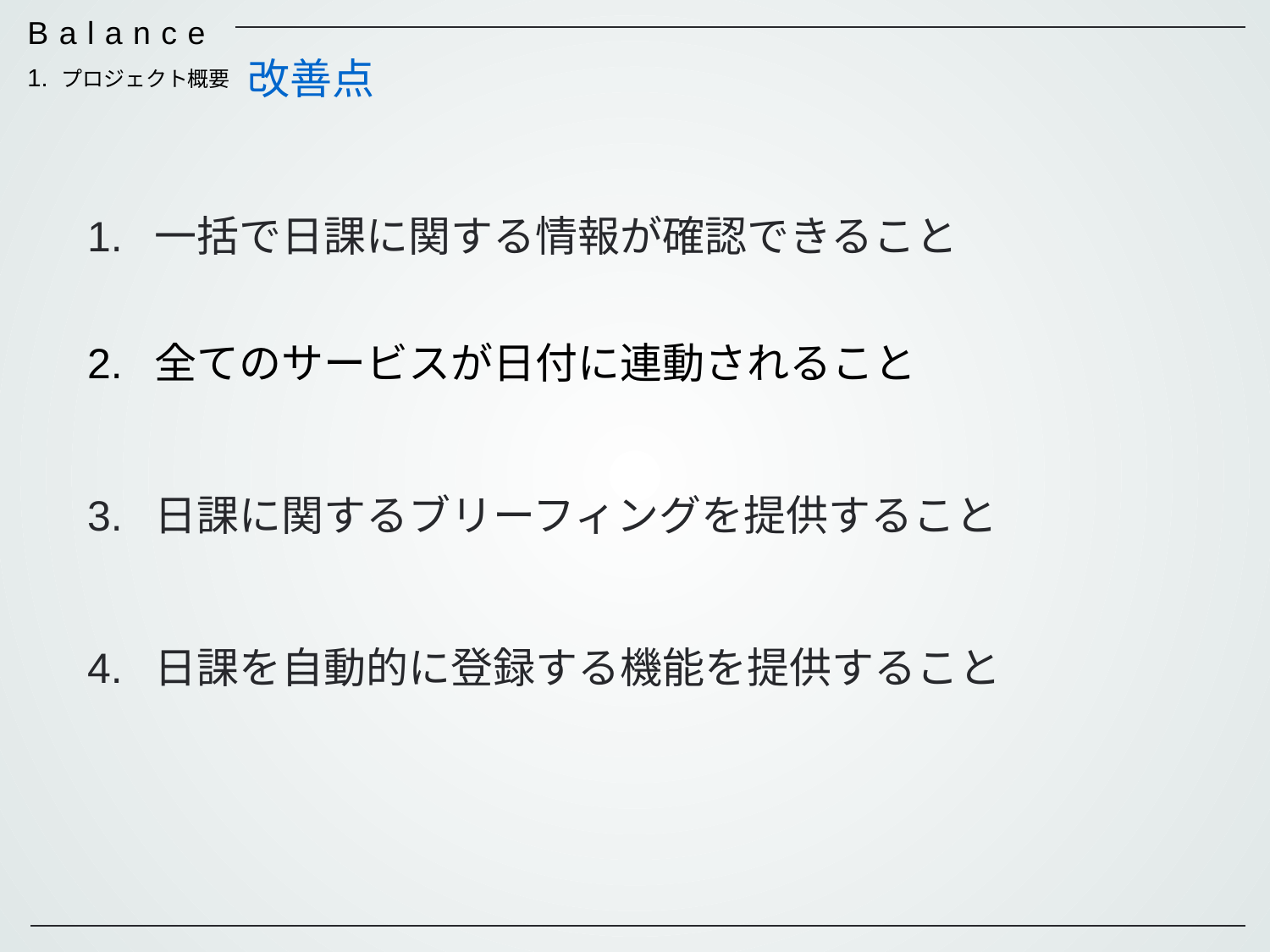

改善点
1. プロジェクト概要
 一括で日課に関する情報が確認できること
 全てのサービスが日付に連動されること
 日課に関するブリーフィングを提供すること
 日課を自動的に登録する機能を提供すること